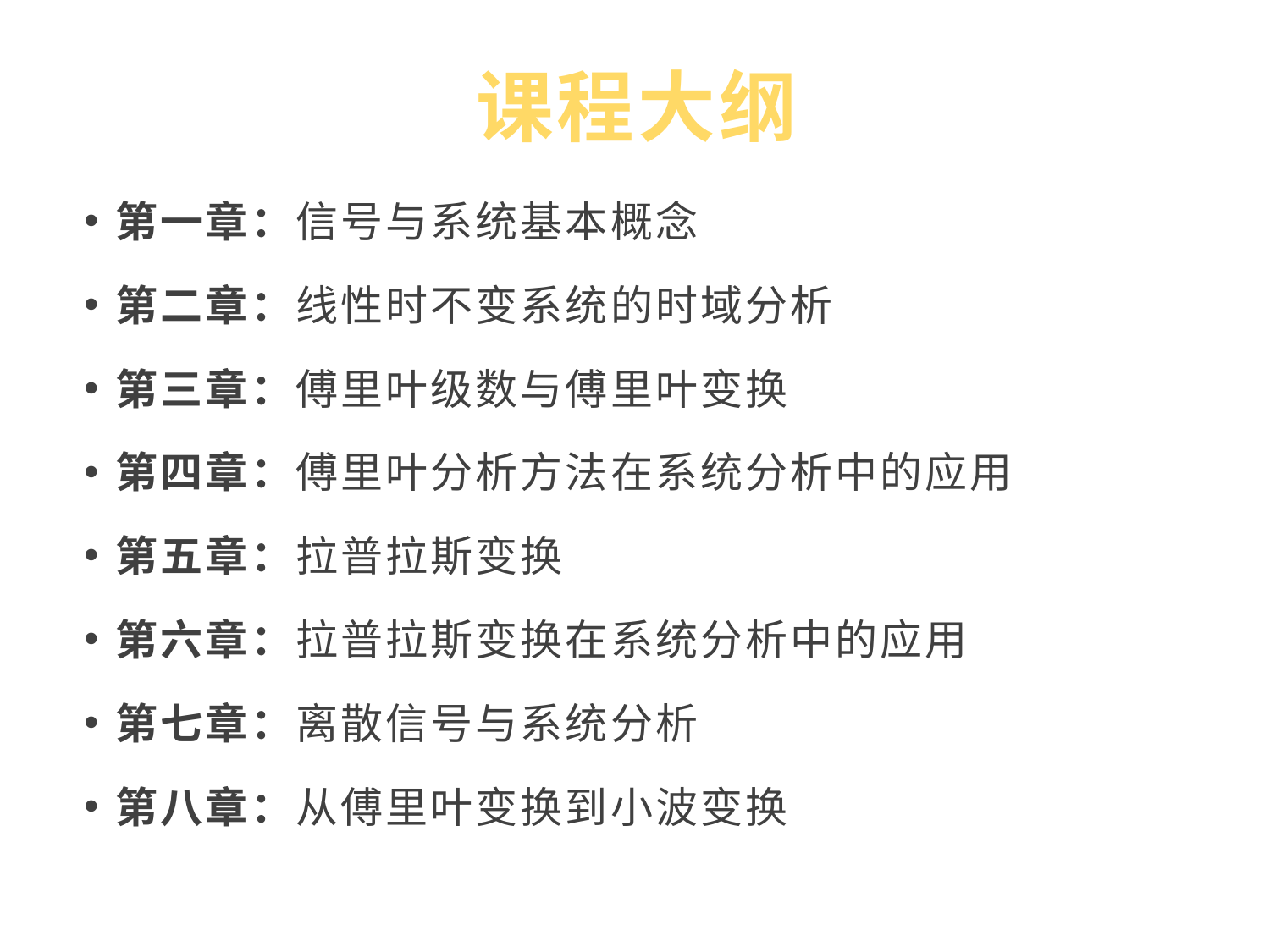

# 课程大纲
第一章：信号与系统基本概念
第二章：线性时不变系统的时域分析
第三章：傅里叶级数与傅里叶变换
第四章：傅里叶分析方法在系统分析中的应用
第五章：拉普拉斯变换
第六章：拉普拉斯变换在系统分析中的应用
第七章：离散信号与系统分析
第八章：从傅里叶变换到小波变换